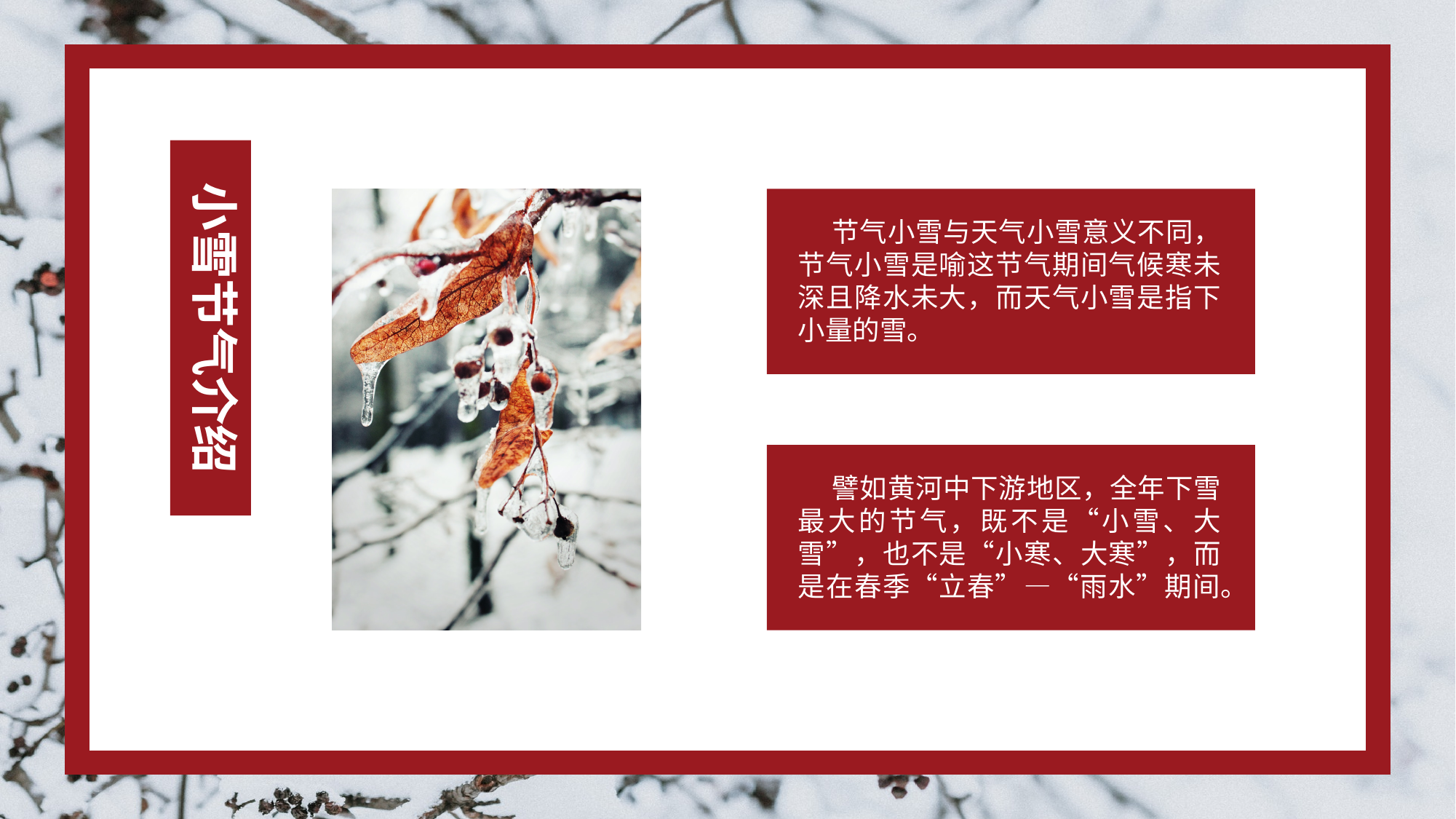

小雪节气介绍

    节气小雪与天气小雪意义不同，节气小雪是喻这节气期间气候寒未深且降水未大，而天气小雪是指下小量的雪。

    譬如黄河中下游地区，全年下雪最大的节气，既不是“小雪、大雪”，也不是“小寒、大寒”，而是在春季“立春”—“雨水”期间。